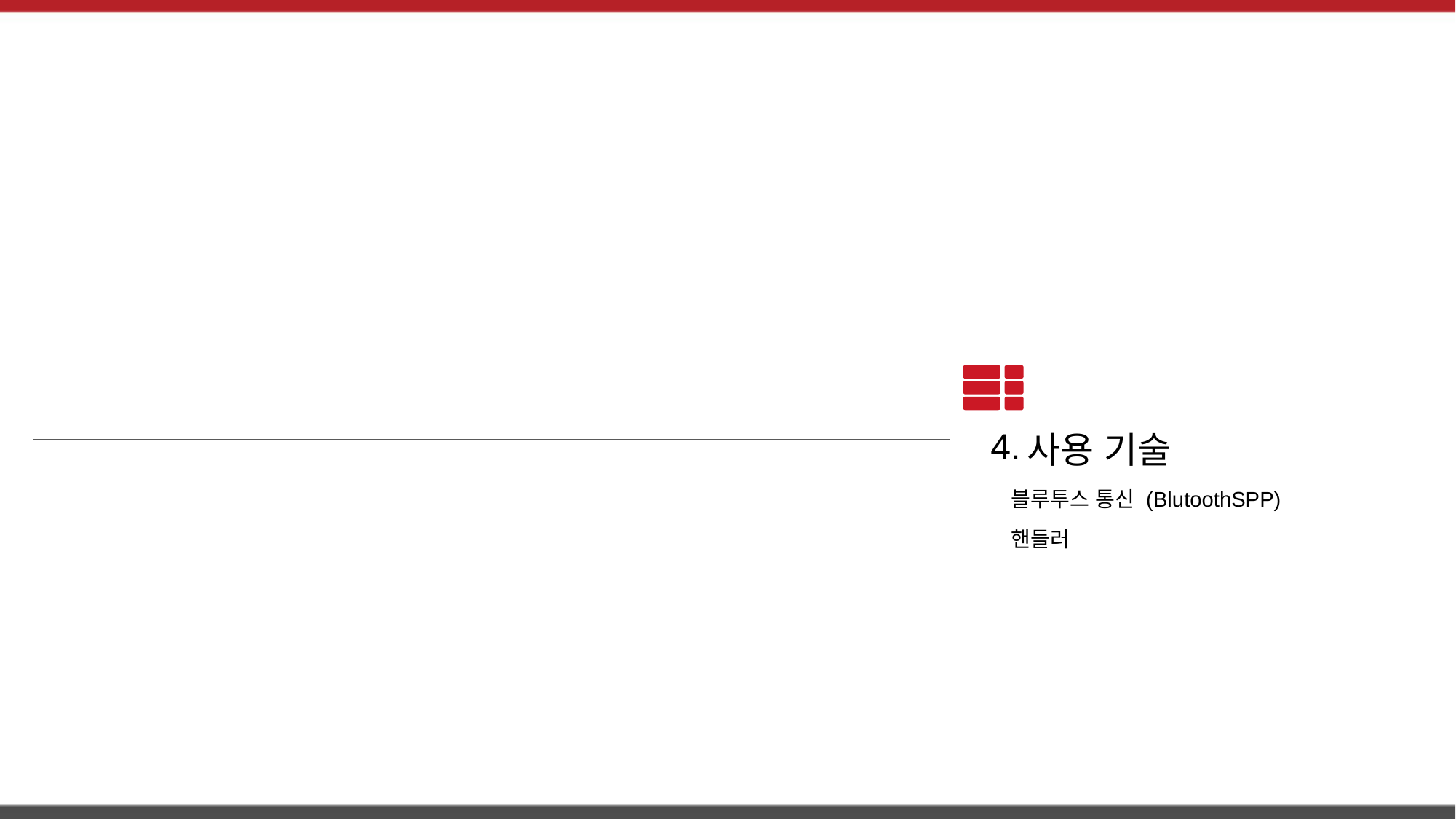

4.
사용 기술
블루투스 통신 (BlutoothSPP)
핸들러